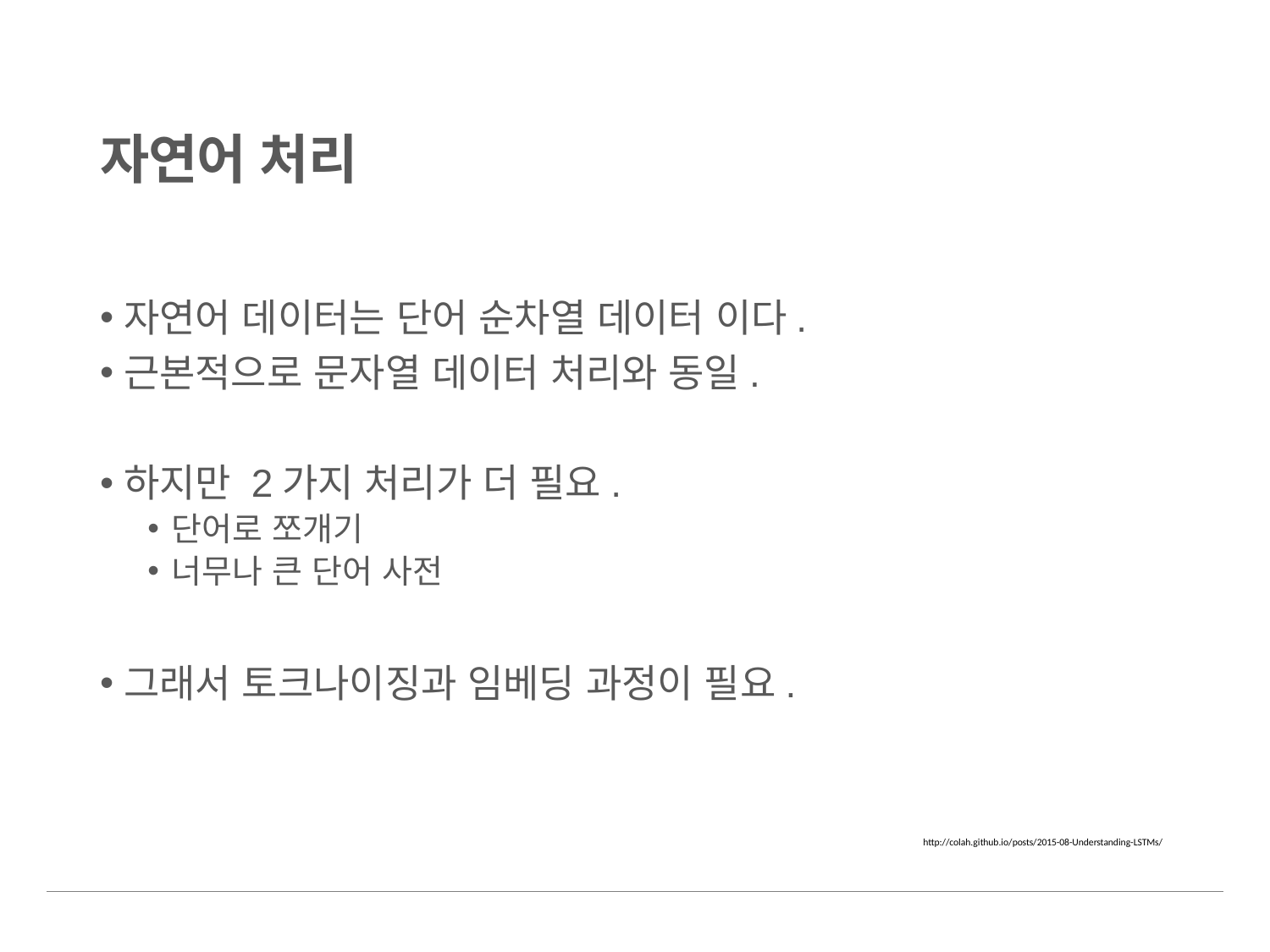

# 자연어 처리
자연어 데이터는 단어 순차열 데이터 이다.
근본적으로 문자열 데이터 처리와 동일.

하지만 2가지 처리가 더 필요.
단어로 쪼개기
너무나 큰 단어 사전

그래서 토크나이징과 임베딩 과정이 필요.
http://colah.github.io/posts/2015-08-Understanding-LSTMs/